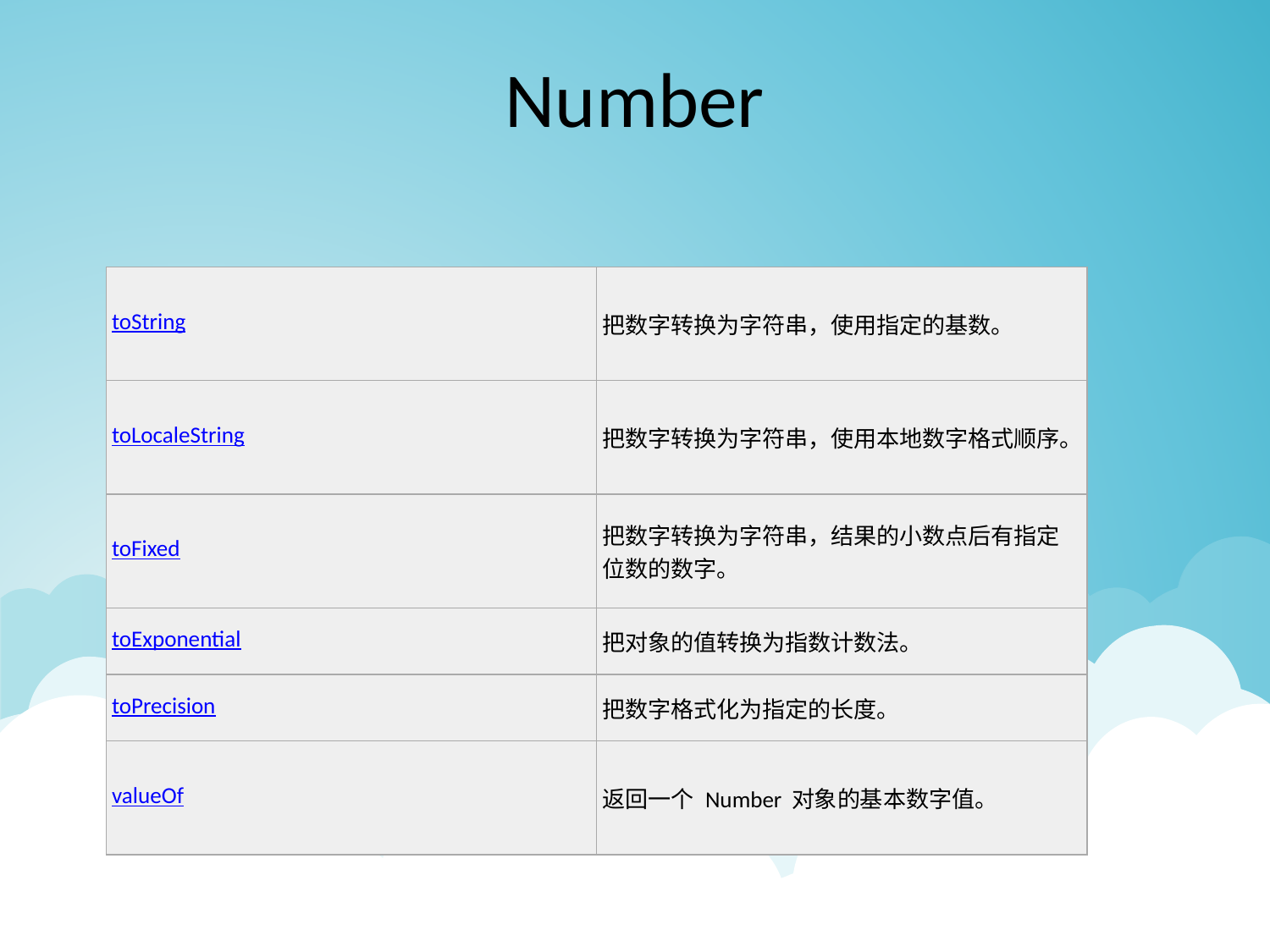

# Number

| toString | 把数字转换为字符串，使用指定的基数。 |
| --- | --- |
| toLocaleString | 把数字转换为字符串，使用本地数字格式顺序。 |
| toFixed | 把数字转换为字符串，结果的小数点后有指定位数的数字。 |
| toExponential | 把对象的值转换为指数计数法。 |
| toPrecision | 把数字格式化为指定的长度。 |
| valueOf | 返回一个 Number 对象的基本数字值。 |